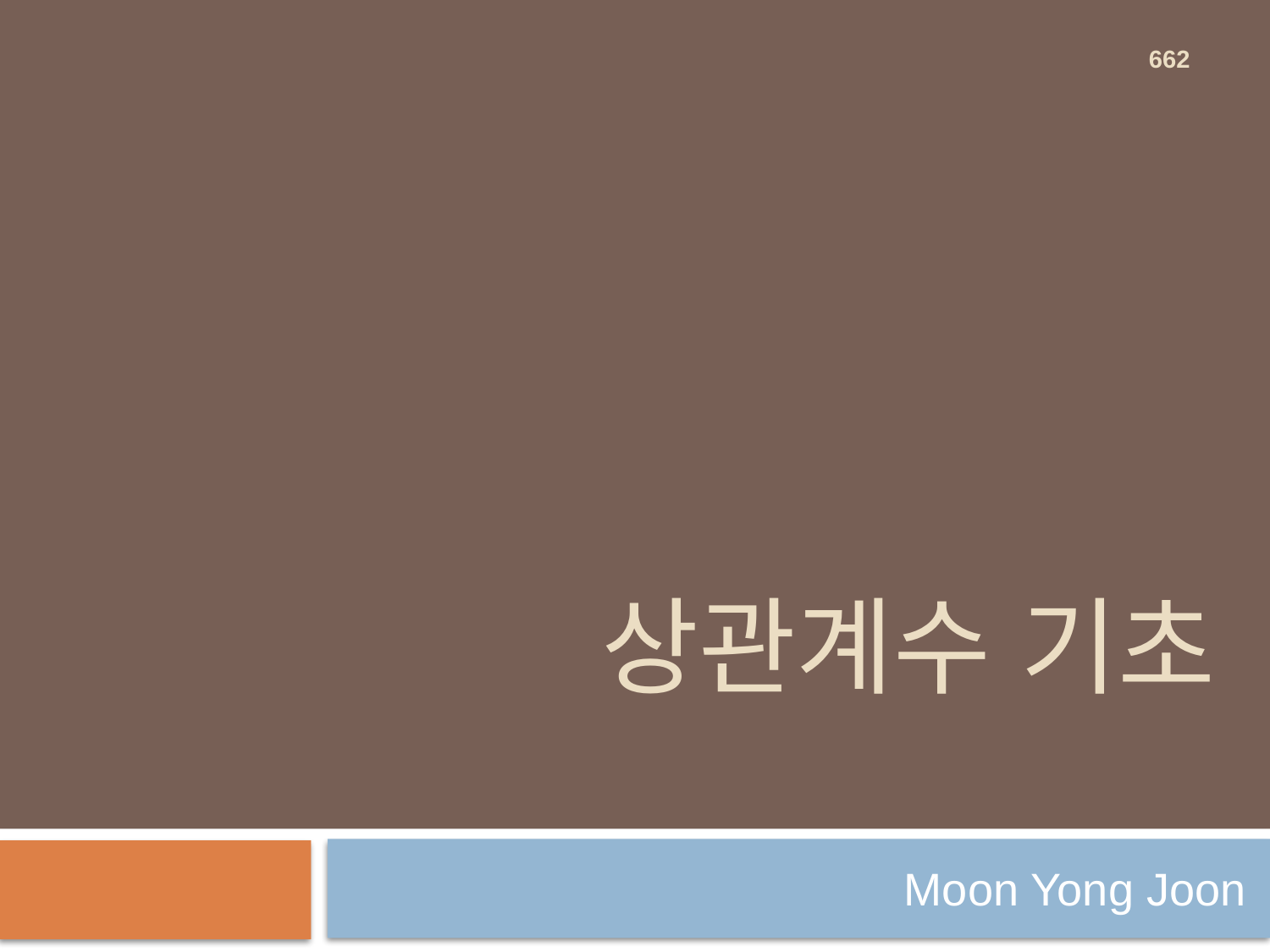

662
# 상관계수 기초
Moon Yong Joon